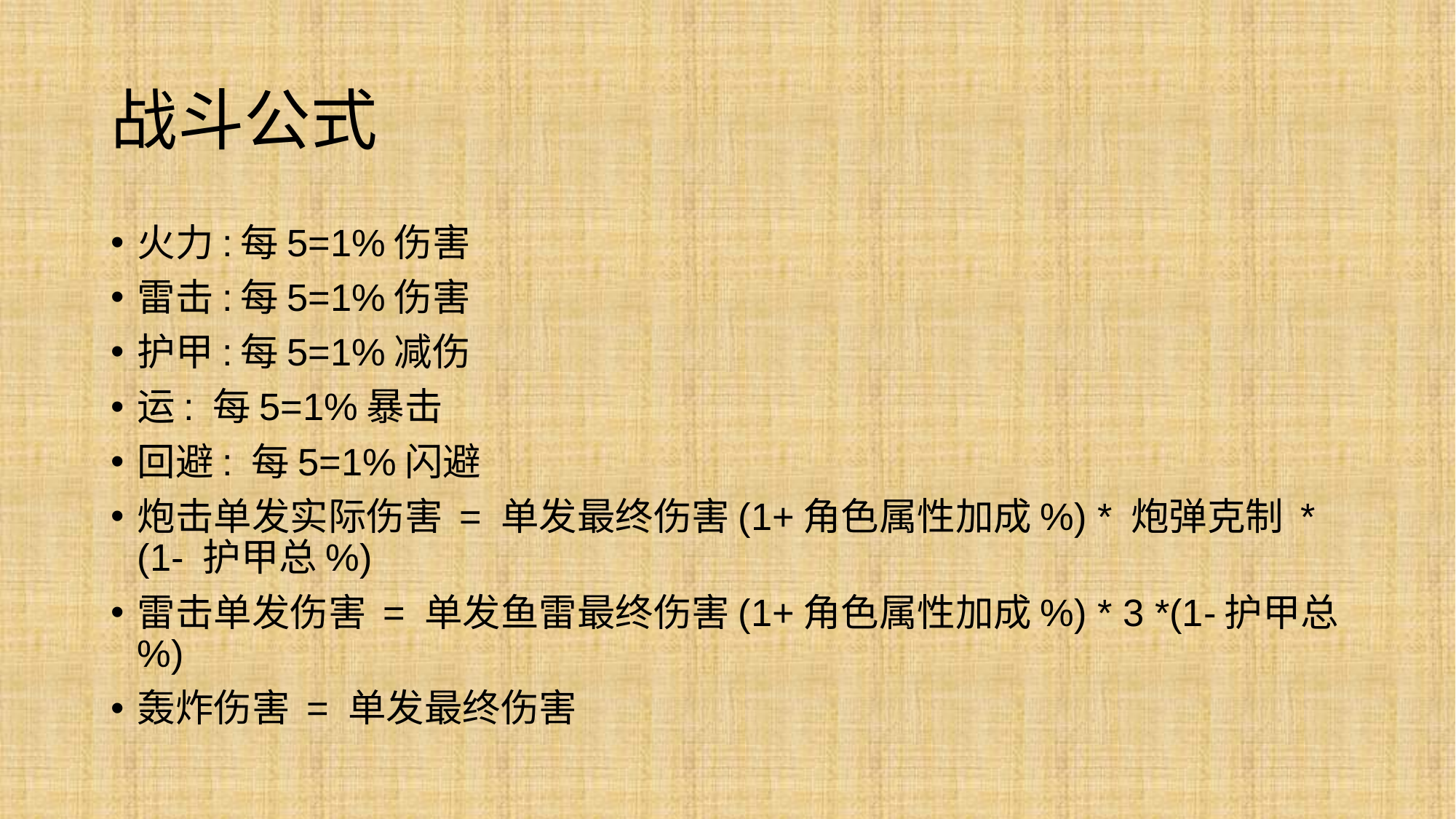

# 战斗公式
火力:每5=1%伤害
雷击:每5=1%伤害
护甲:每5=1%减伤
运: 每5=1%暴击
回避: 每5=1%闪避
炮击单发实际伤害 = 单发最终伤害(1+角色属性加成%) * 炮弹克制 * (1- 护甲总%)
雷击单发伤害 = 单发鱼雷最终伤害(1+角色属性加成%) * 3 *(1-护甲总%)
轰炸伤害 = 单发最终伤害